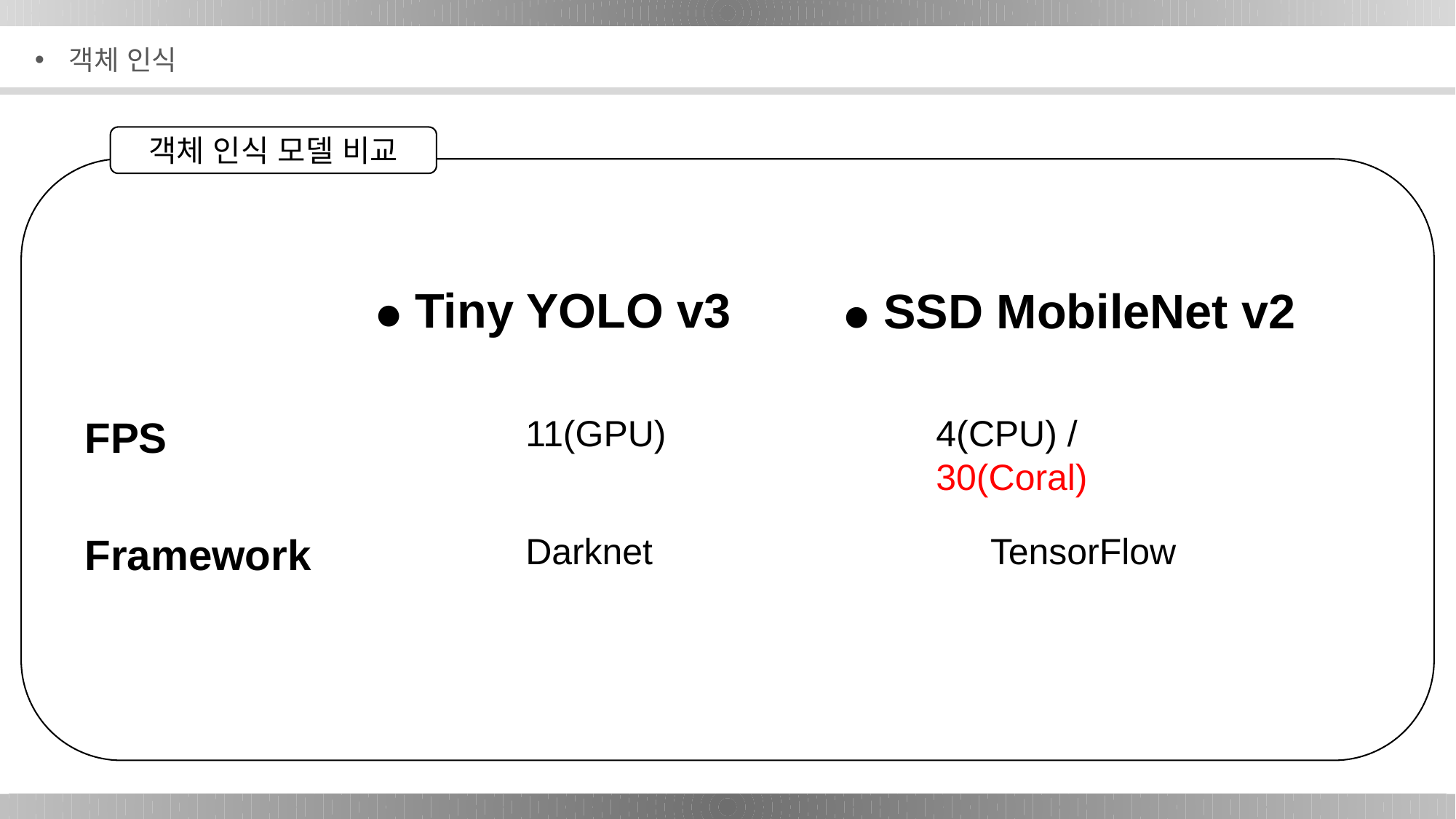

객체 인식

객체 인식 모델 비교

Tiny YOLO v3
SSD MobileNet v2
FPS
11(GPU)
4(CPU) / 30(Coral)
Framework
Darknet
TensorFlow